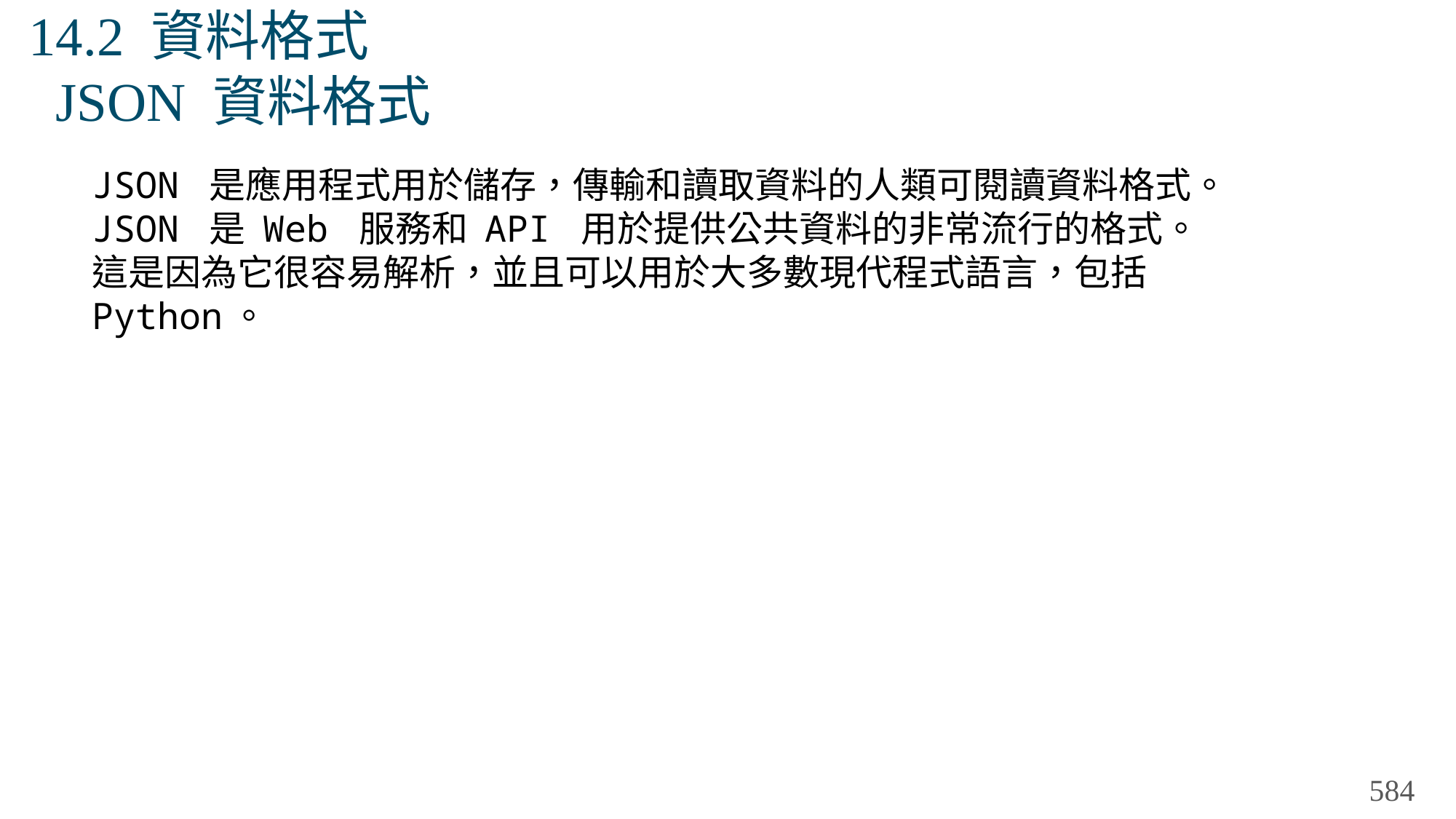

# 14.2 資料格式 JSON 資料格式
JSON 是應用程式用於儲存，傳輸和讀取資料的人類可閱讀資料格式。JSON 是 Web 服務和 API 用於提供公共資料的非常流行的格式。這是因為它很容易解析，並且可以用於大多數現代程式語言，包括 Python。
584